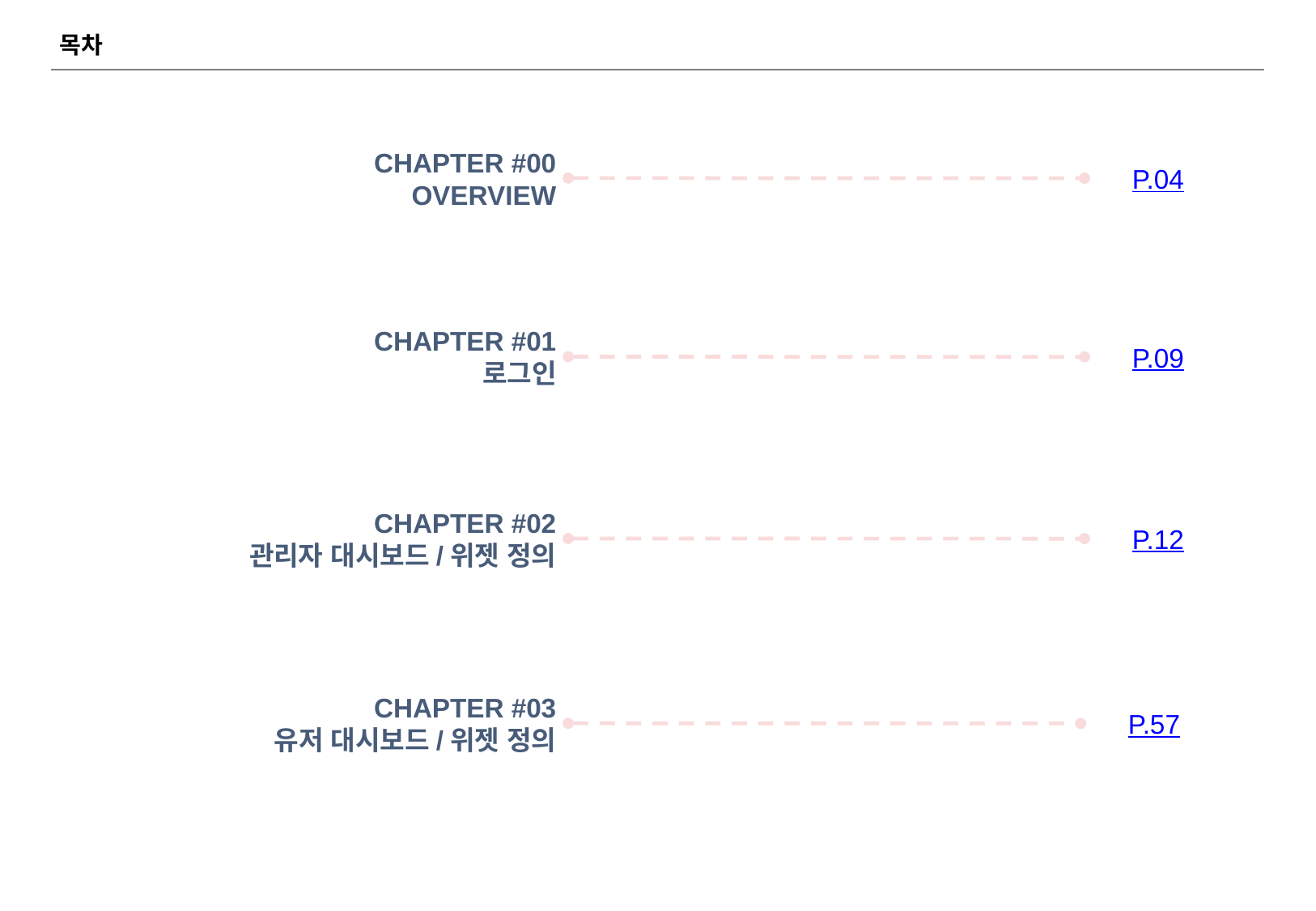

목차
CHAPTER #00
OVERVIEW
P.04
CHAPTER #01
로그인
P.09
CHAPTER #02
관리자 대시보드/위젯 정의
P.12
CHAPTER #03
유저 대시보드/위젯 정의
P.57